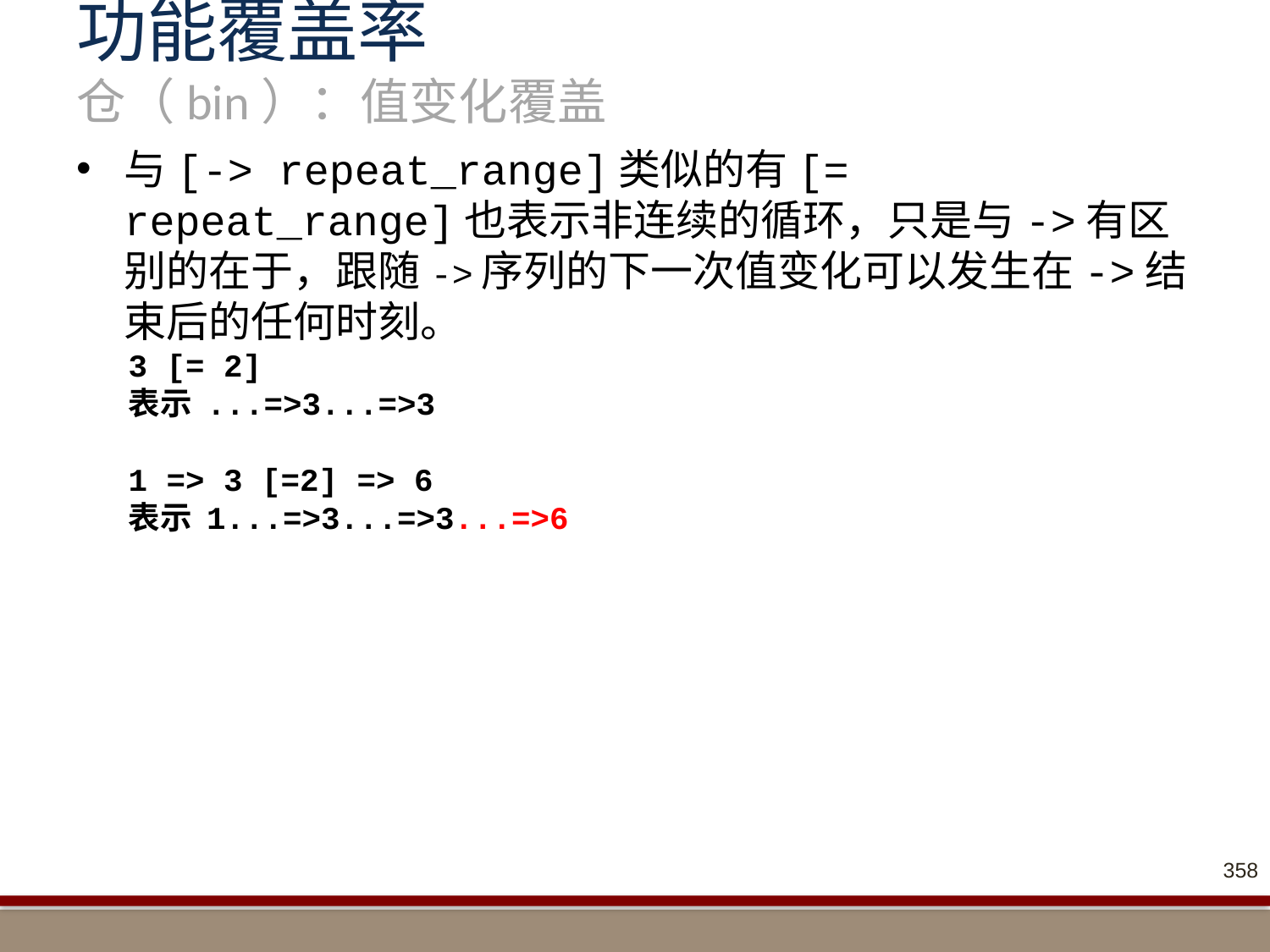

# 功能覆盖率 仓（bin）：值变化覆盖
与[-> repeat_range]类似的有[= repeat_range]也表示非连续的循环，只是与->有区别的在于，跟随->序列的下一次值变化可以发生在->结束后的任何时刻。
3 [= 2]
表示 ...=>3...=>3

1 => 3 [=2] => 6
表示 1...=>3...=>3...=>6
358